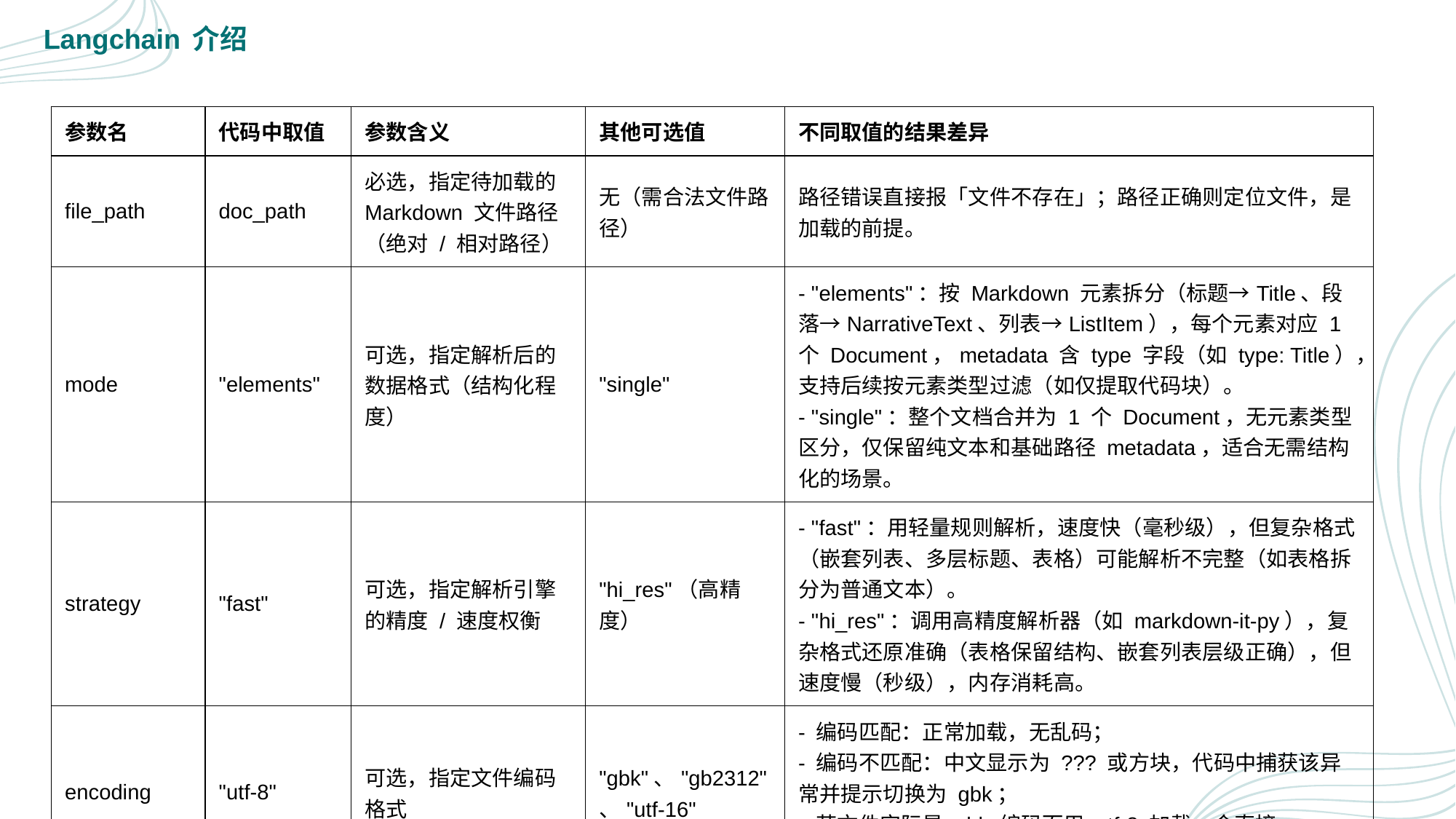

Langchain 介绍
| 参数名 | 代码中取值 | 参数含义 | 其他可选值 | 不同取值的结果差异 |
| --- | --- | --- | --- | --- |
| file\_path | doc\_path | 必选，指定待加载的 Markdown 文件路径（绝对 / 相对路径） | 无（需合法文件路径） | 路径错误直接报「文件不存在」；路径正确则定位文件，是加载的前提。 |
| mode | "elements" | 可选，指定解析后的数据格式（结构化程度） | "single" | - "elements"：按 Markdown 元素拆分（标题→Title、段落→NarrativeText、列表→ListItem），每个元素对应 1 个 Document，metadata 含 type 字段（如 type: Title），支持后续按元素类型过滤（如仅提取代码块）。 - "single"：整个文档合并为 1 个 Document，无元素类型区分，仅保留纯文本和基础路径 metadata，适合无需结构化的场景。 |
| strategy | "fast" | 可选，指定解析引擎的精度 / 速度权衡 | "hi\_res"（高精度） | - "fast"：用轻量规则解析，速度快（毫秒级），但复杂格式（嵌套列表、多层标题、表格）可能解析不完整（如表格拆分为普通文本）。 - "hi\_res"：调用高精度解析器（如 markdown-it-py），复杂格式还原准确（表格保留结构、嵌套列表层级正确），但速度慢（秒级），内存消耗高。 |
| encoding | "utf-8" | 可选，指定文件编码格式 | "gbk"、"gb2312"、"utf-16" | - 编码匹配：正常加载，无乱码； - 编码不匹配：中文显示为 ??? 或方块，代码中捕获该异常并提示切换为 gbk； - 若文件实际是 gbk 编码而用 utf-8 加载，会直接报 UnicodeDecodeError。 |